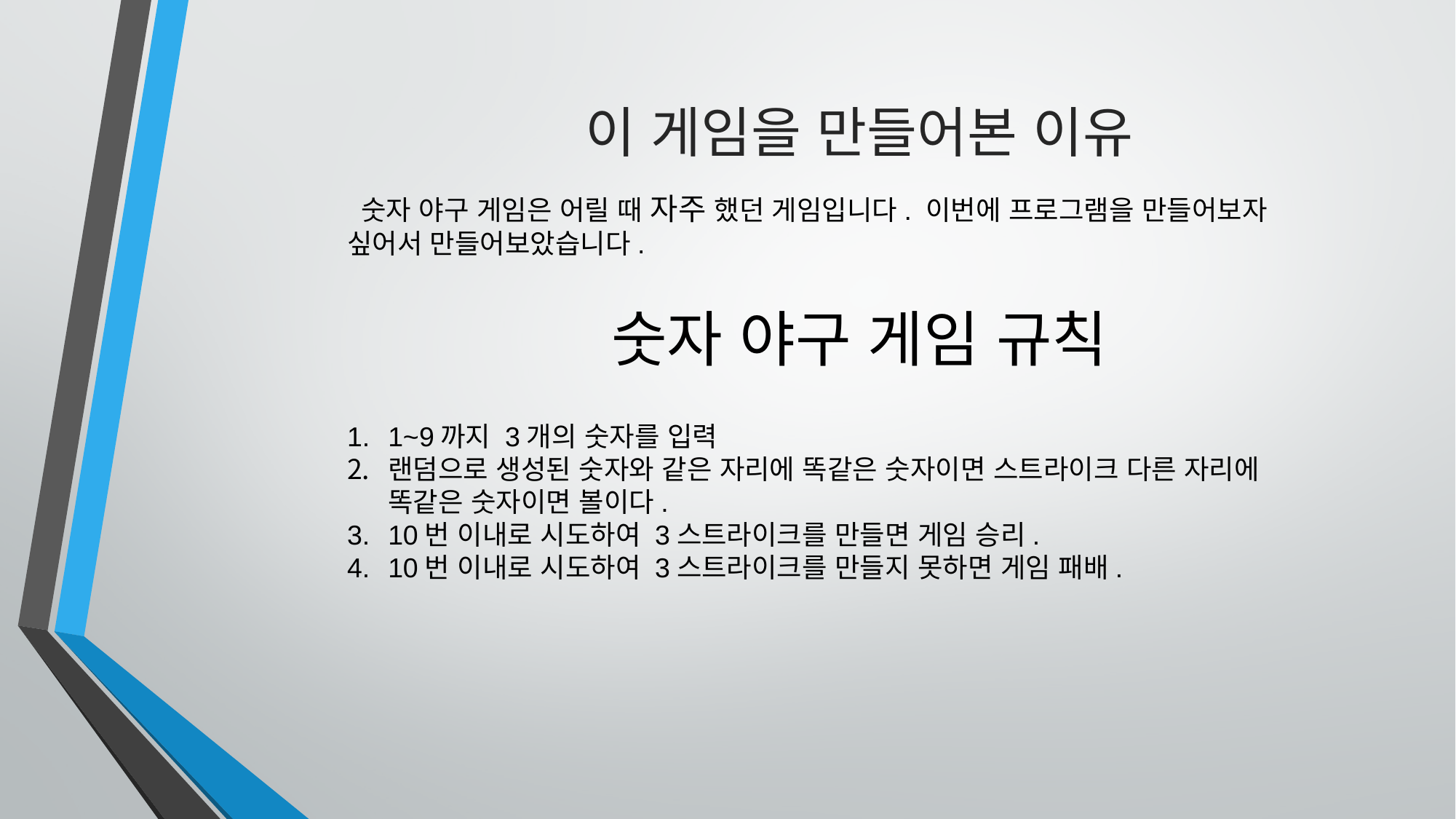

이 게임을 만들어본 이유
 숫자 야구 게임은 어릴 때 자주 했던 게임입니다. 이번에 프로그램을 만들어보자 싶어서 만들어보았습니다.
# 숫자 야구 게임 규칙
1~9까지 3개의 숫자를 입력
랜덤으로 생성된 숫자와 같은 자리에 똑같은 숫자이면 스트라이크 다른 자리에 똑같은 숫자이면 볼이다.
10번 이내로 시도하여 3스트라이크를 만들면 게임 승리.
10번 이내로 시도하여 3스트라이크를 만들지 못하면 게임 패배.